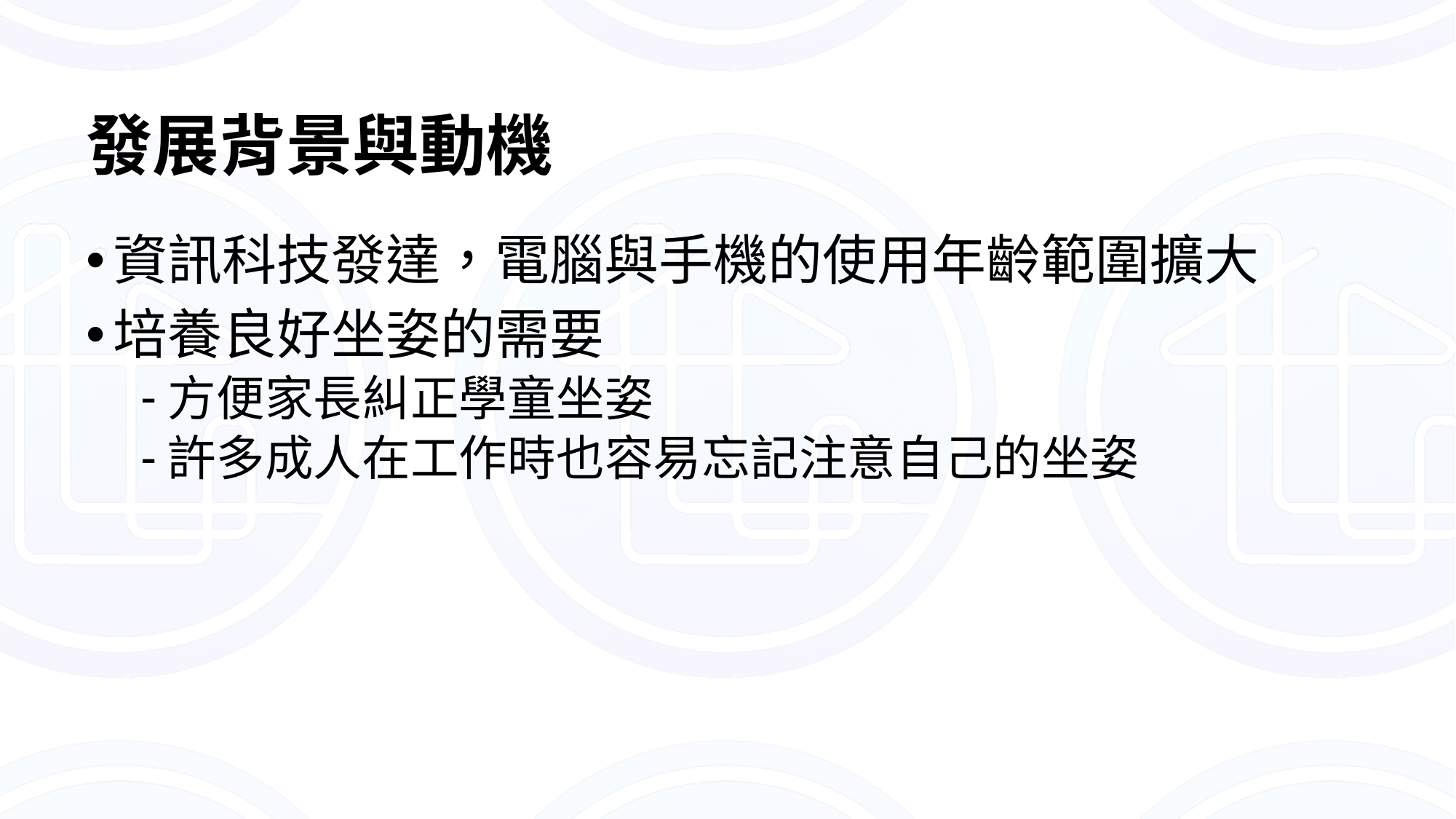

# 發展背景與動機
資訊科技發達，電腦與手機的使用年齡範圍擴大
培養良好坐姿的需要
方便家長糾正學童坐姿
許多成人在工作時也容易忘記注意自己的坐姿